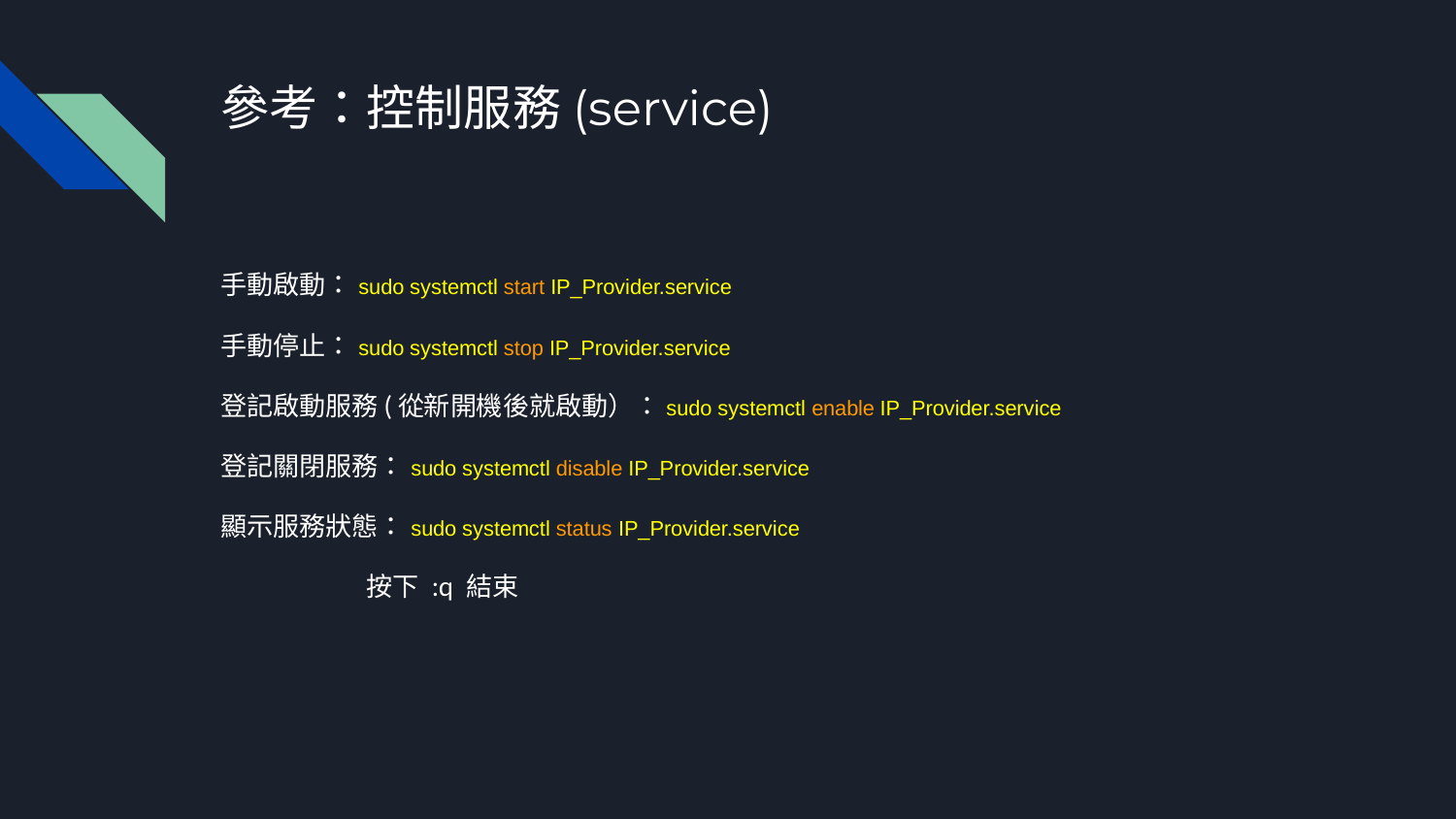

# 參考：控制服務(service)
手動啟動：sudo systemctl start IP_Provider.service
手動停止：sudo systemctl stop IP_Provider.service
登記啟動服務(從新開機後就啟動）：sudo systemctl enable IP_Provider.service
登記關閉服務：sudo systemctl disable IP_Provider.service
顯示服務狀態：sudo systemctl status IP_Provider.service
	按下 :q 結束